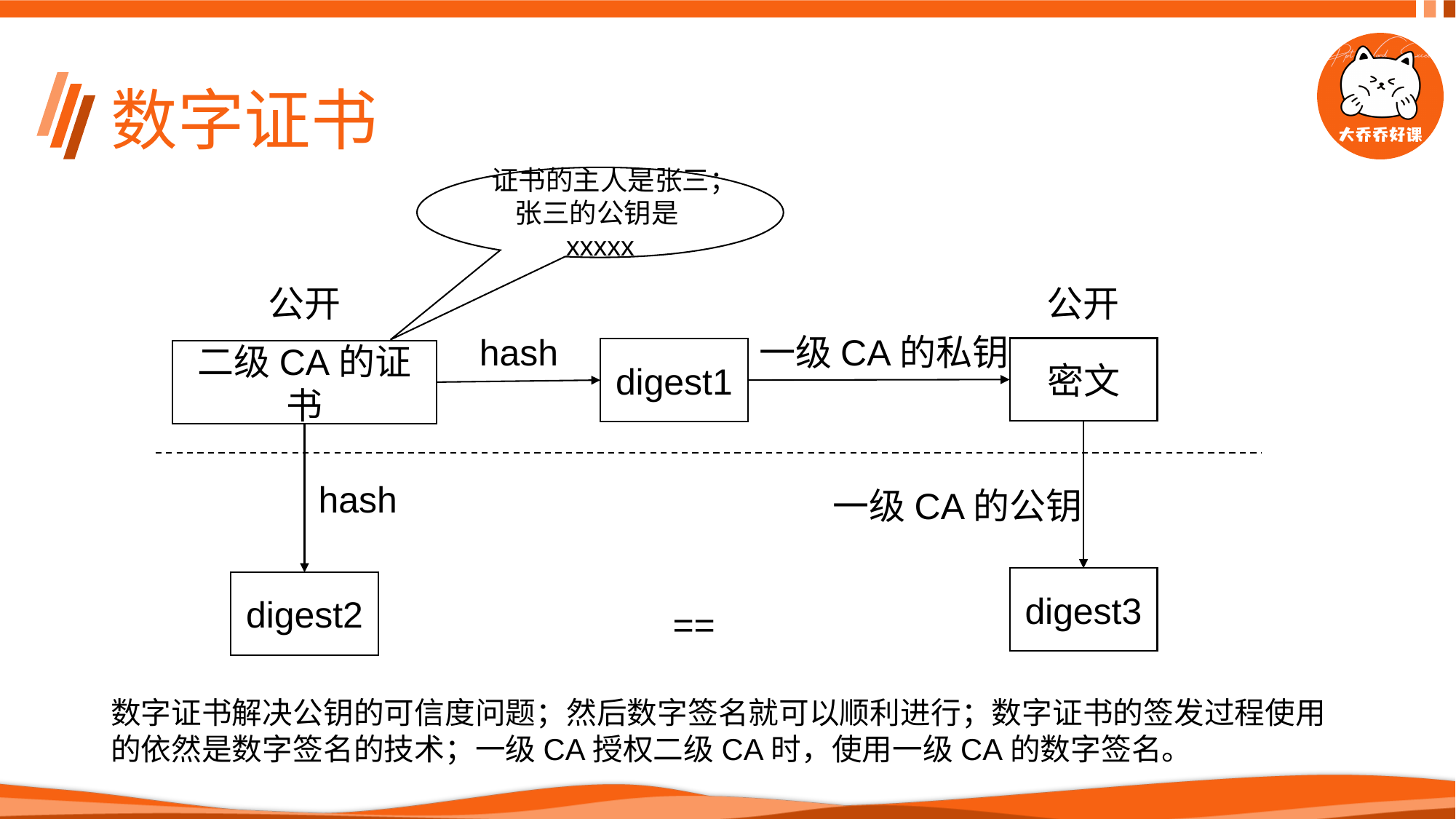

# 数字证书
证书的主人是张三；
张三的公钥是xxxxx
公开
公开
hash
一级CA的私钥
密文
digest1
二级CA的证书
hash
一级CA的公钥
digest3
digest2
==

数字证书解决公钥的可信度问题；然后数字签名就可以顺利进行；数字证书的签发过程使用的依然是数字签名的技术；一级CA授权二级CA时，使用一级CA的数字签名。